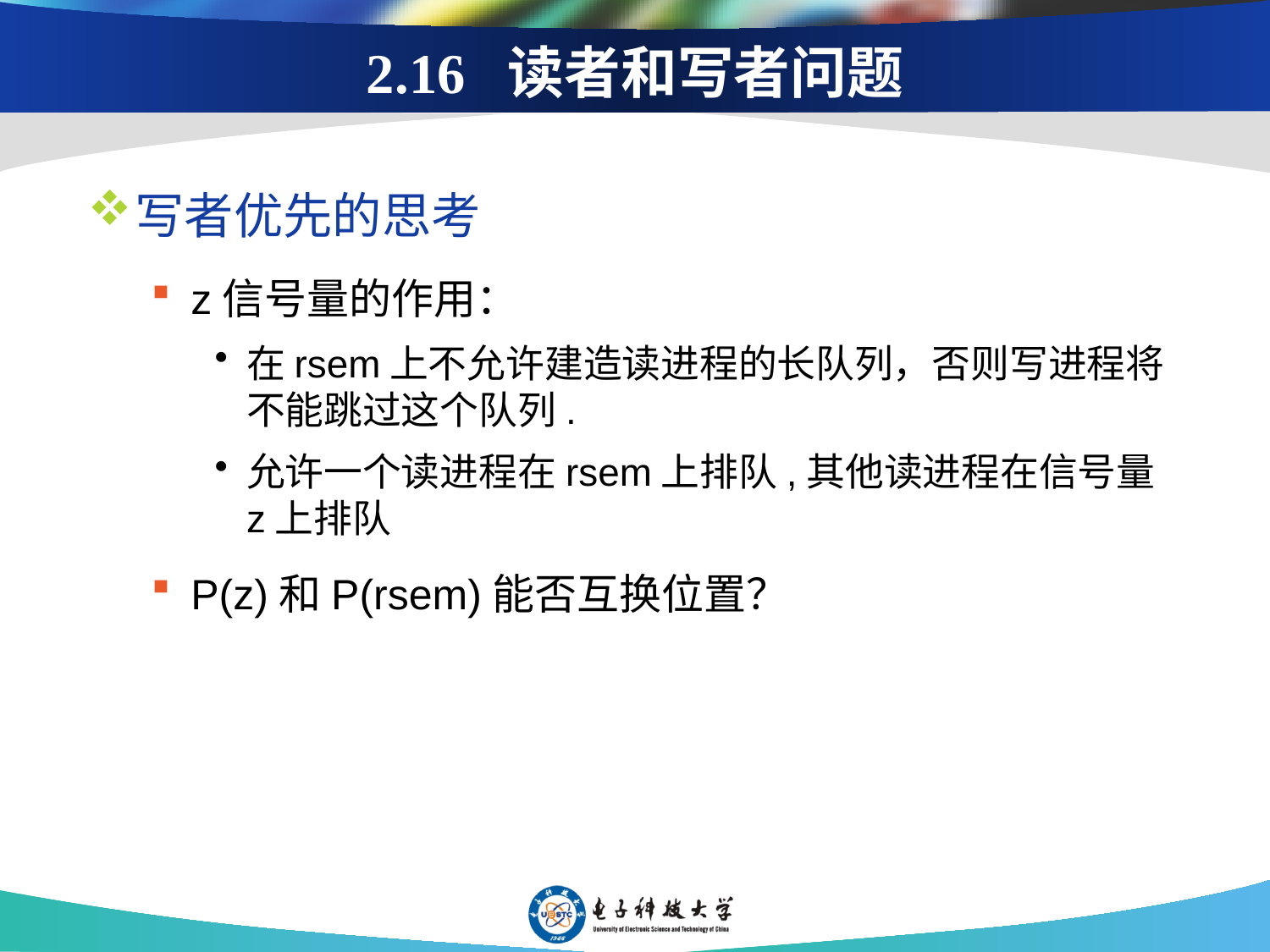

# 2.16  读者和写者问题
写者优先的思考
z信号量的作用：
在rsem上不允许建造读进程的长队列，否则写进程将不能跳过这个队列.
允许一个读进程在rsem上排队,其他读进程在信号量z上排队
P(z)和P(rsem)能否互换位置？